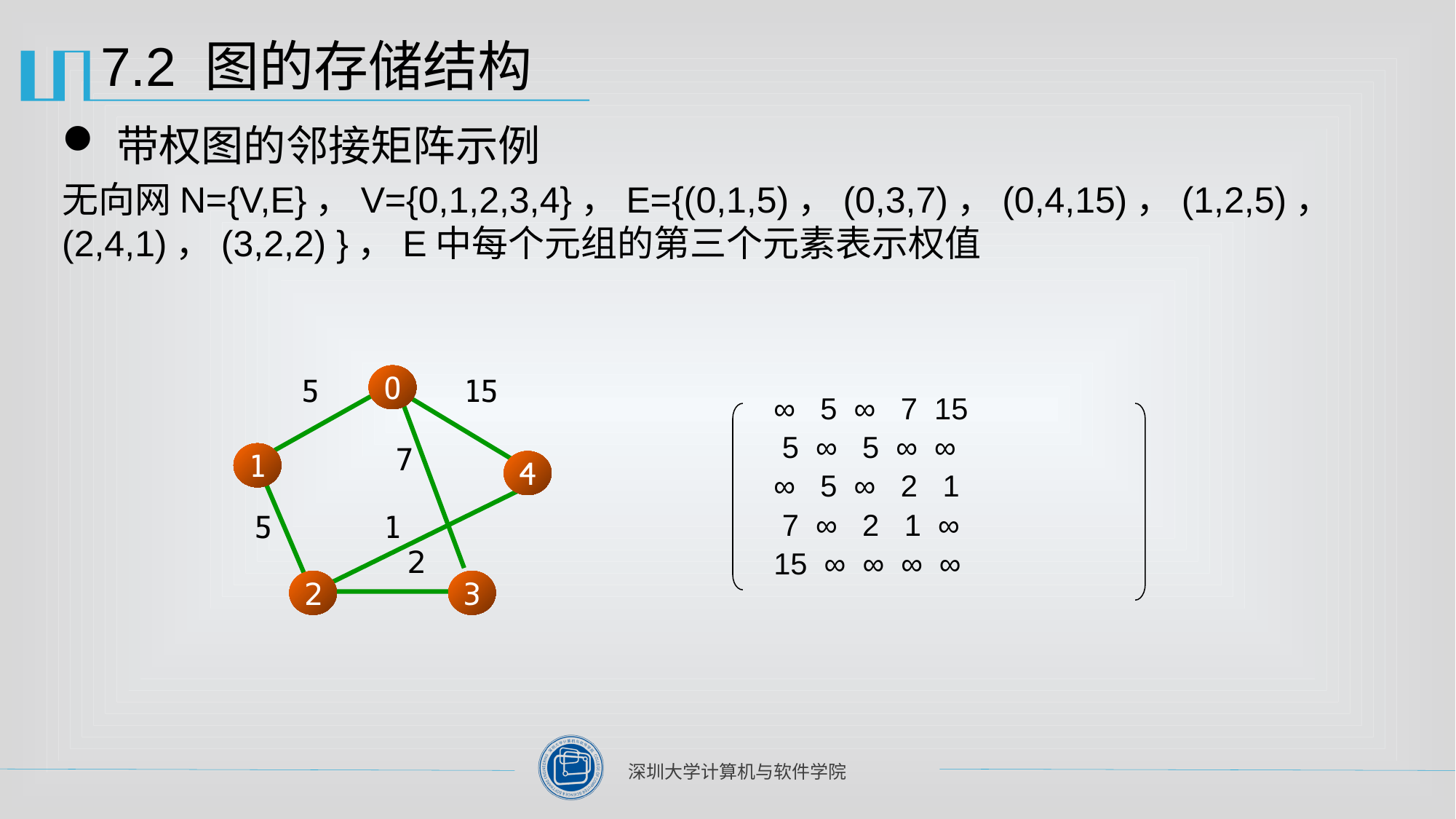

# 7.2 图的存储结构
带权图的邻接矩阵示例
无向网N={V,E}，V={0,1,2,3,4}，E={(0,1,5)，(0,3,7)，(0,4,15)，(1,2,5)，(2,4,1)，(3,2,2) }，E中每个元组的第三个元素表示权值

0
5
15

7
1
4

5
1
2
2
3

∞   5  ∞   7  15
 5  ∞   5  ∞  ∞
∞   5  ∞   2   1
 7  ∞   2   1  ∞
15  ∞  ∞  ∞  ∞

35